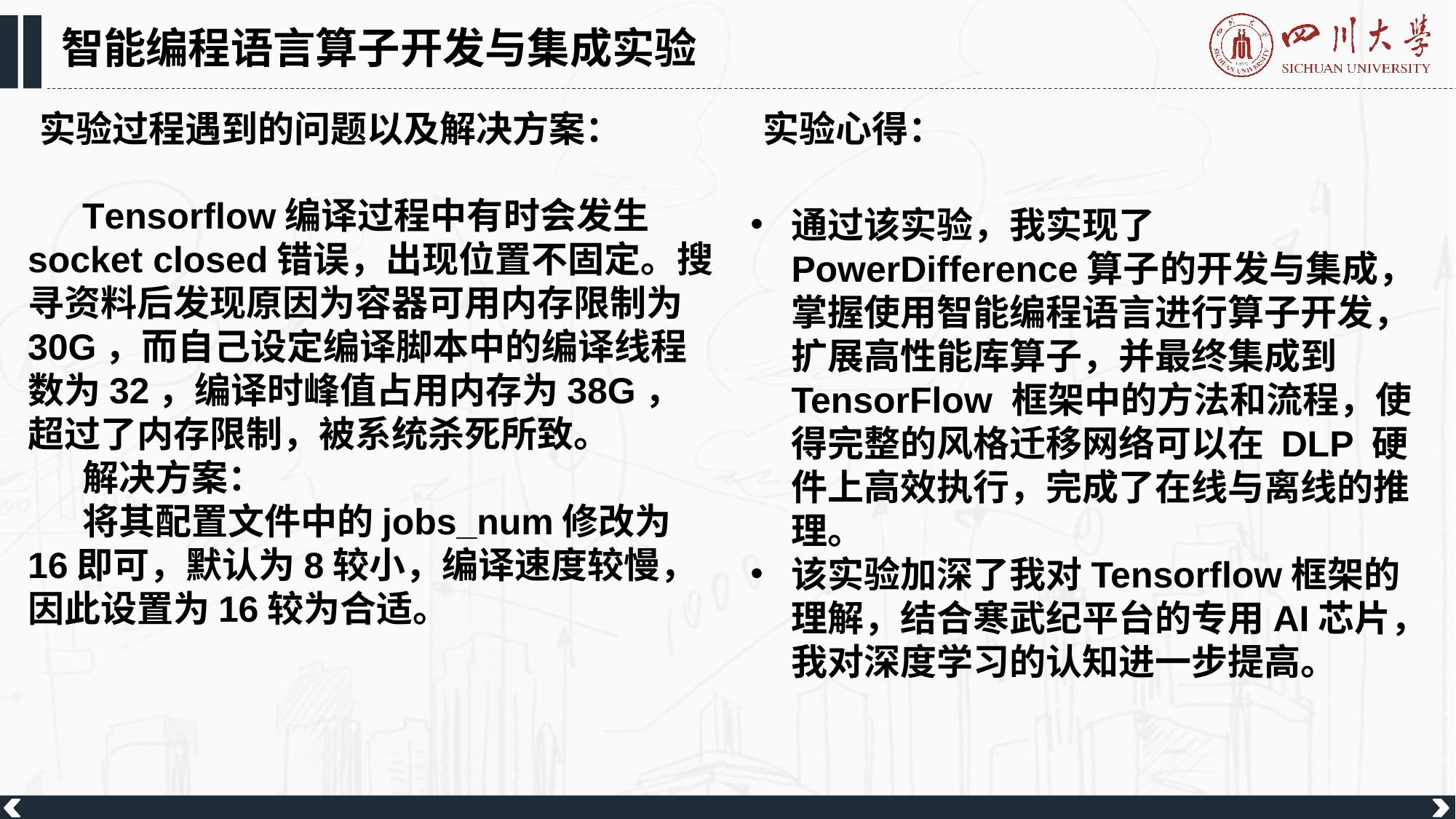

智能编程语言算子开发与集成实验

实验过程遇到的问题以及解决方案：
实验心得：
Tensorflow编译过程中有时会发生socket closed错误，出现位置不固定。搜寻资料后发现原因为容器可用内存限制为30G，而自己设定编译脚本中的编译线程数为32，编译时峰值占用内存为38G，超过了内存限制，被系统杀死所致。
解决方案：
将其配置文件中的jobs_num修改为16即可，默认为8较小，编译速度较慢，因此设置为16较为合适。
通过该实验，我实现了PowerDifference算子的开发与集成，掌握使用智能编程语言进行算子开发，扩展高性能库算子，并最终集成到 TensorFlow 框架中的方法和流程，使得完整的风格迁移网络可以在 DLP 硬件上高效执行，完成了在线与离线的推理。
该实验加深了我对Tensorflow框架的理解，结合寒武纪平台的专用AI芯片，我对深度学习的认知进一步提高。